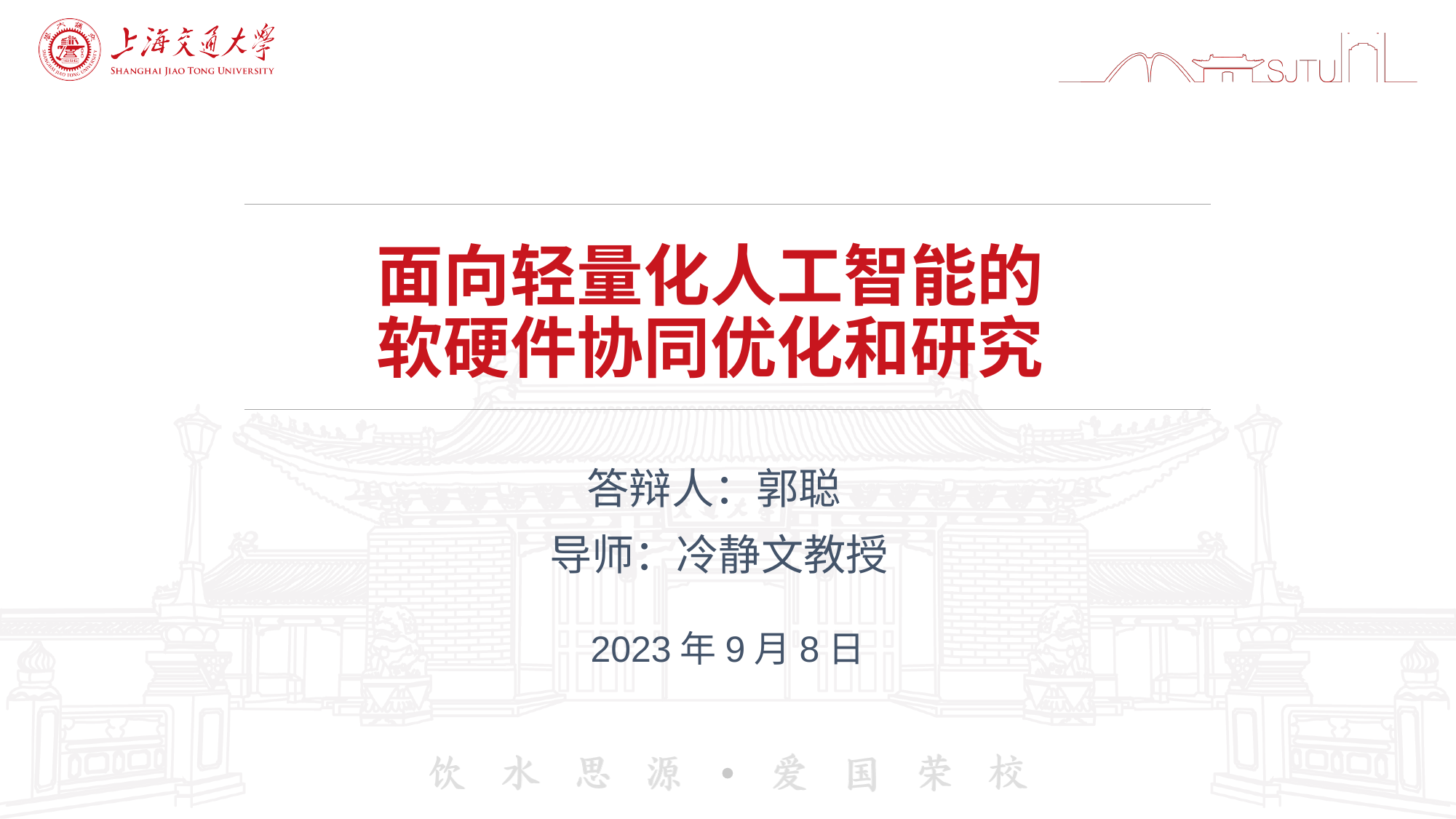

# 面向轻量化人工智能的 软硬件协同优化和研究
答辩人：郭聪
导师：冷静文教授
2023年9月8日